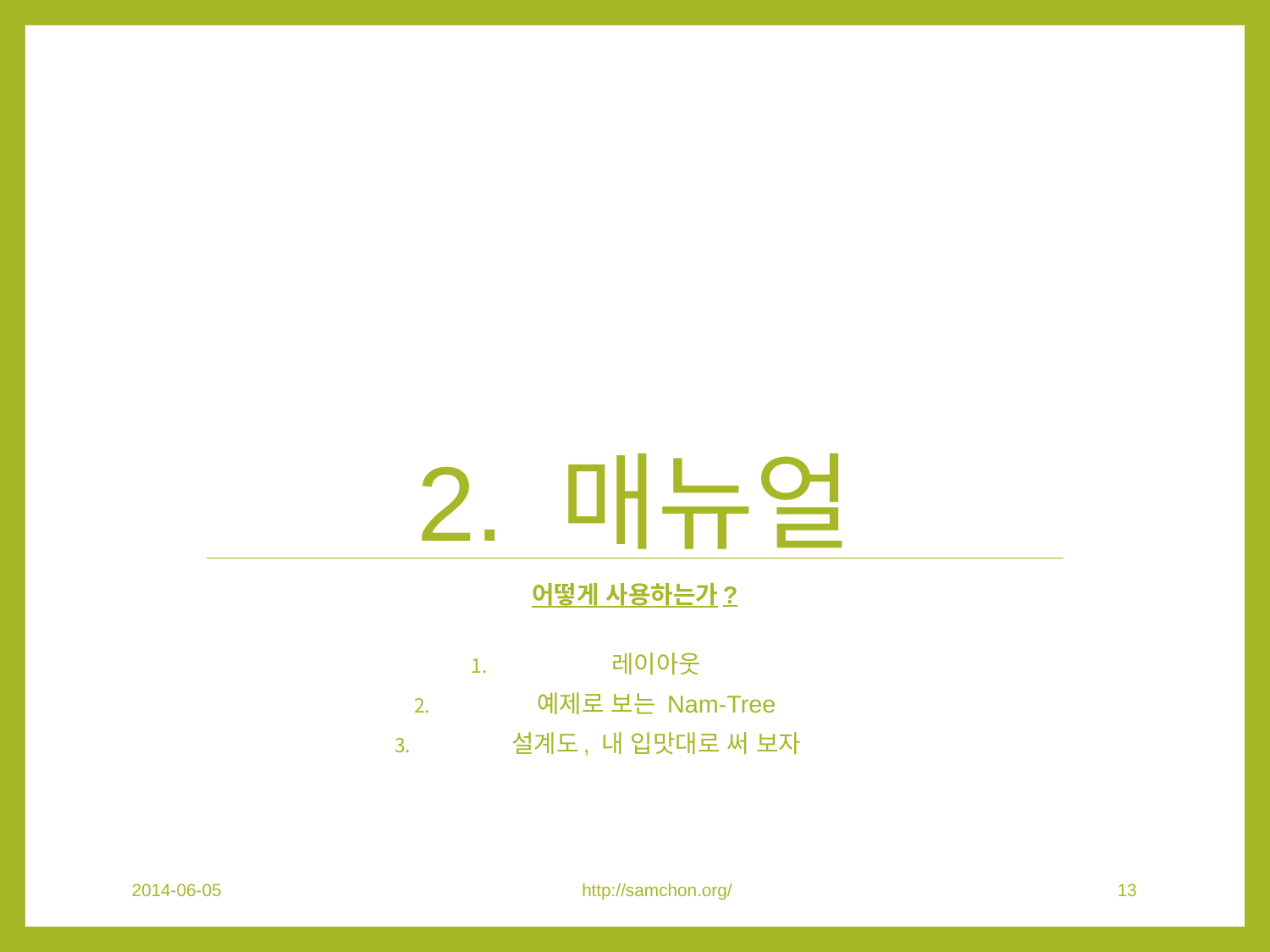

# 2. 매뉴얼
어떻게 사용하는가?
레이아웃
예제로 보는 Nam-Tree
설계도, 내 입맛대로 써 보자
2014-06-05
http://samchon.org/
13